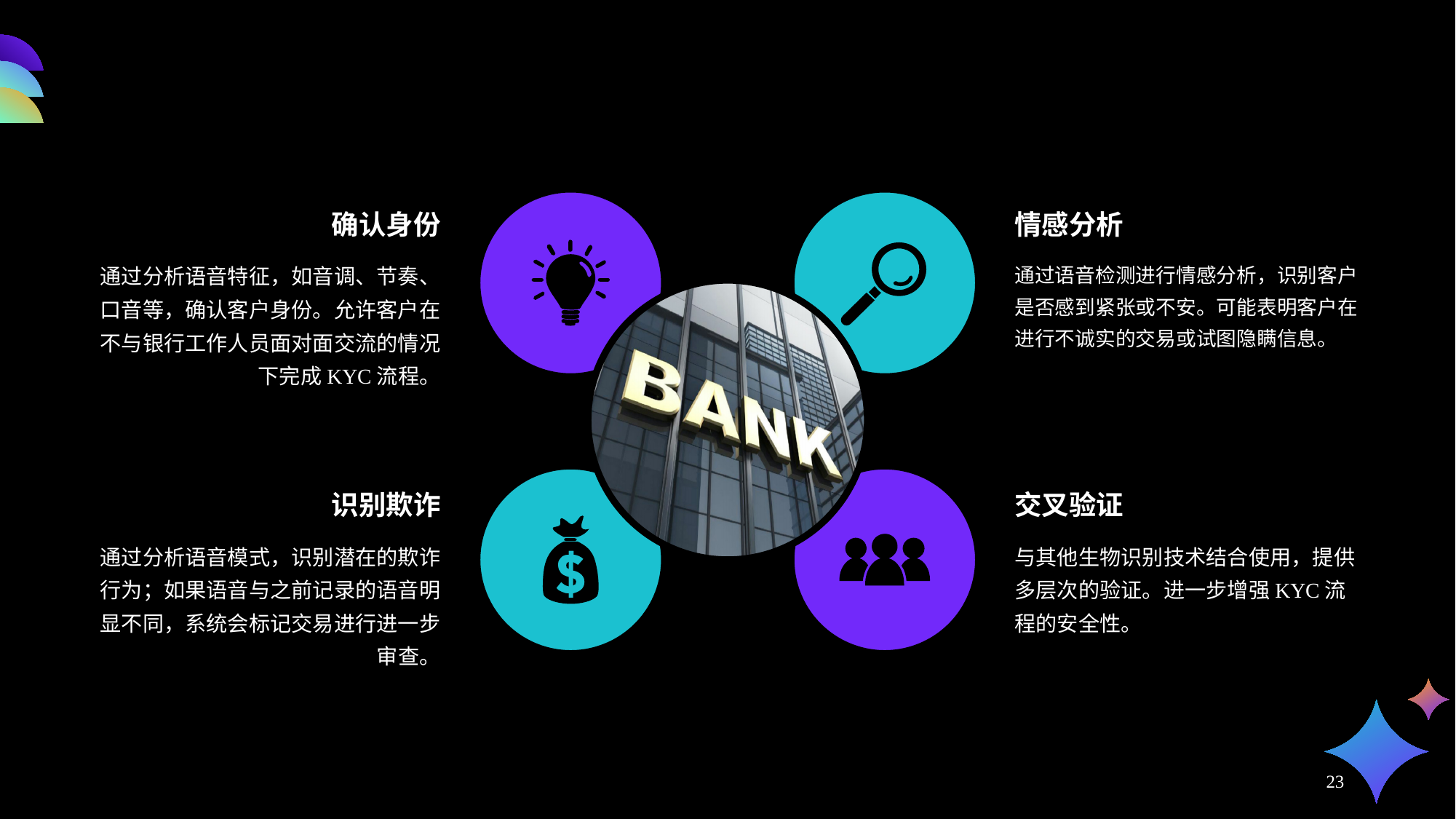

确认身份
通过分析语音特征，如音调、节奏、口音等，确认客户身份。允许客户在不与银行工作人员面对面交流的情况下完成KYC流程。

情感分析
通过语音检测进行情感分析，识别客户是否感到紧张或不安。可能表明客户在进行不诚实的交易或试图隐瞒信息。

识别欺诈
通过分析语音模式，识别潜在的欺诈行为；如果语音与之前记录的语音明显不同，系统会标记交易进行进一步审查。
交叉验证
与其他生物识别技术结合使用，提供多层次的验证。进一步增强KYC流程的安全性。

23